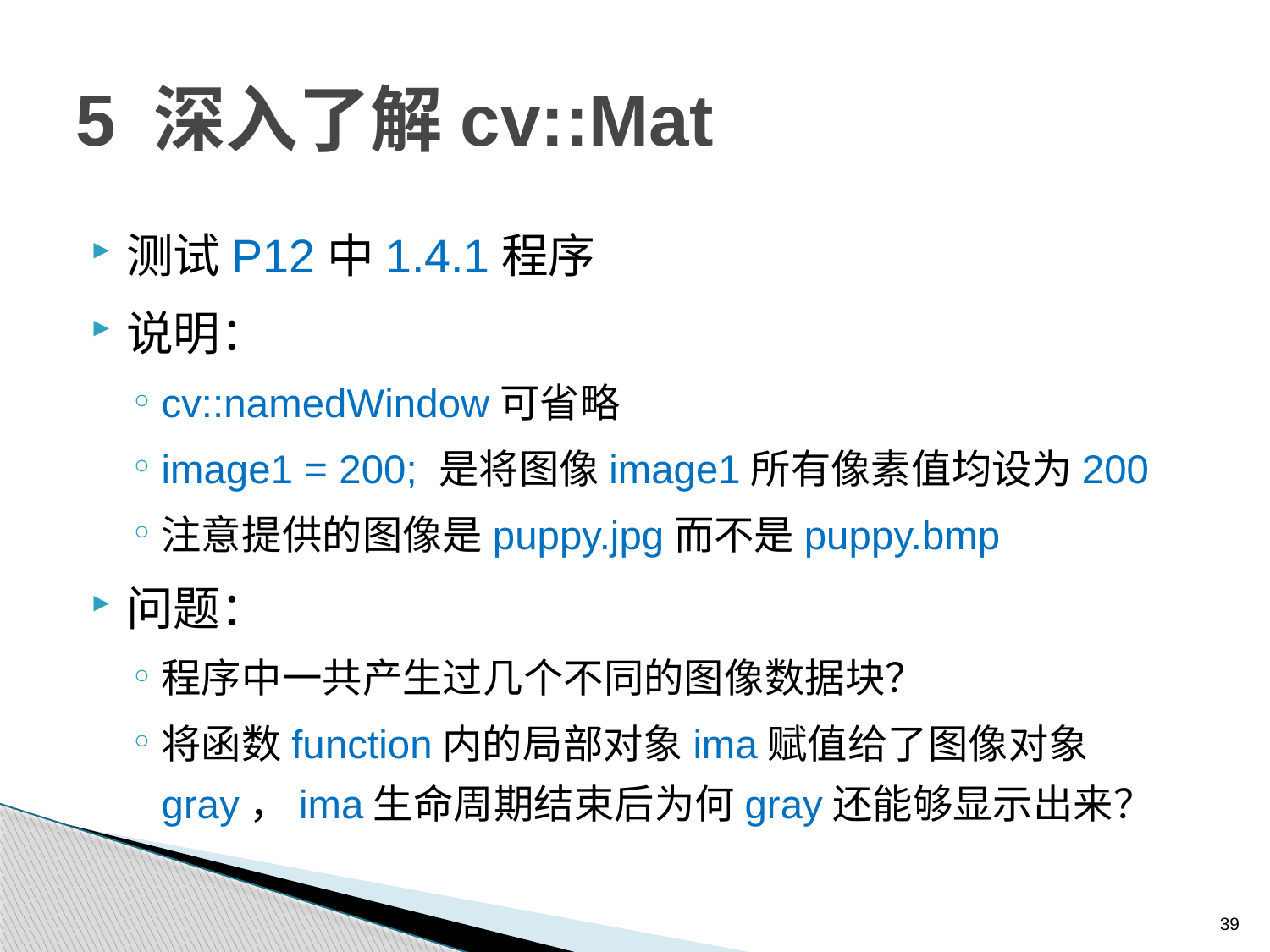

# 5 深入了解cv::Mat
测试P12中1.4.1程序
说明：
cv::namedWindow可省略
image1 = 200; 是将图像image1所有像素值均设为200
注意提供的图像是puppy.jpg而不是puppy.bmp
问题：
程序中一共产生过几个不同的图像数据块？
将函数function内的局部对象ima赋值给了图像对象gray，ima生命周期结束后为何gray还能够显示出来？
39